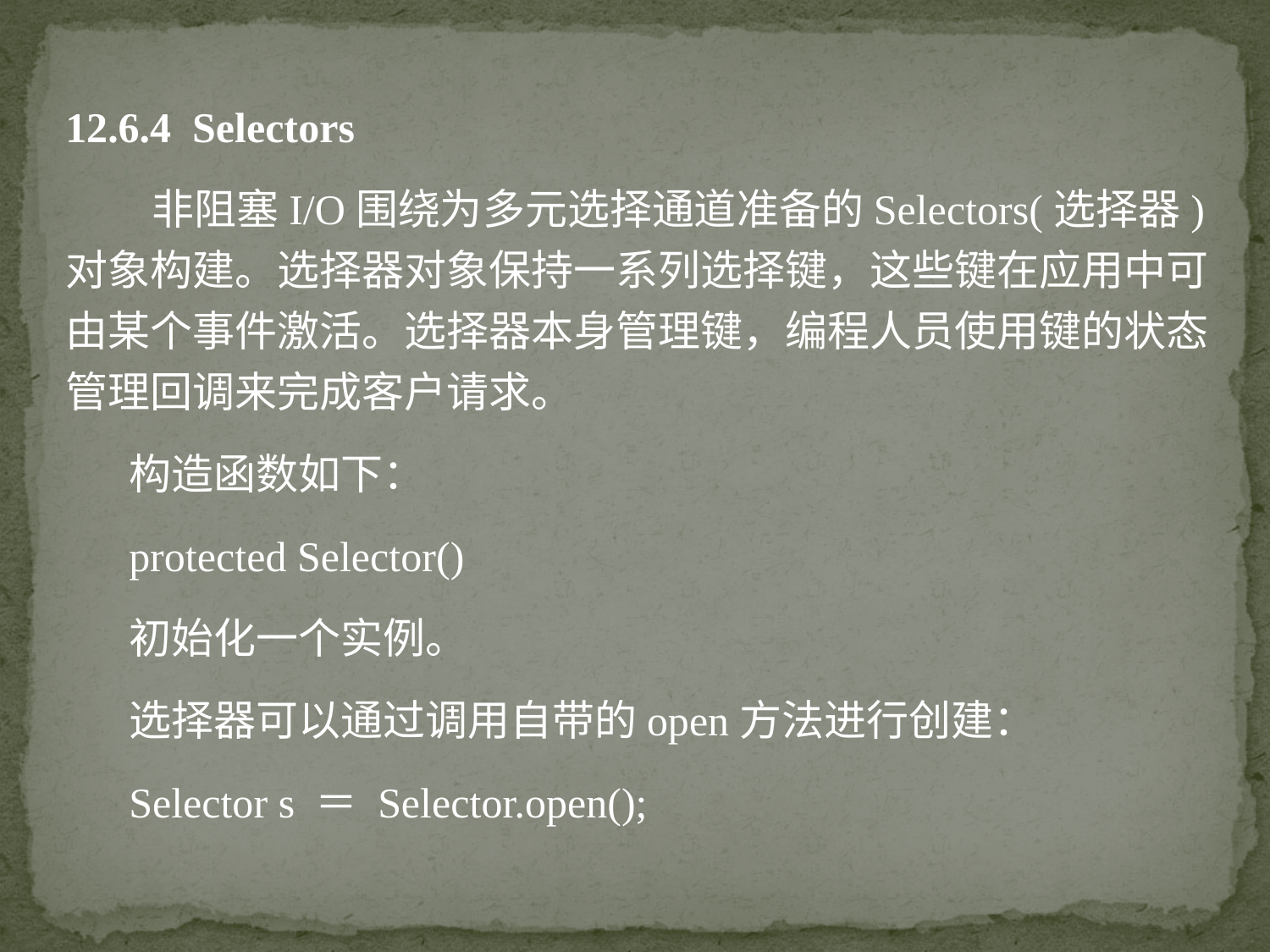

12.6.4  Selectors
        非阻塞I/O围绕为多元选择通道准备的Selectors(选择器)对象构建。选择器对象保持一系列选择键，这些键在应用中可由某个事件激活。选择器本身管理键，编程人员使用键的状态管理回调来完成客户请求。
构造函数如下：
protected Selector()
初始化一个实例。
选择器可以通过调用自带的open方法进行创建：
Selector s ＝ Selector.open();